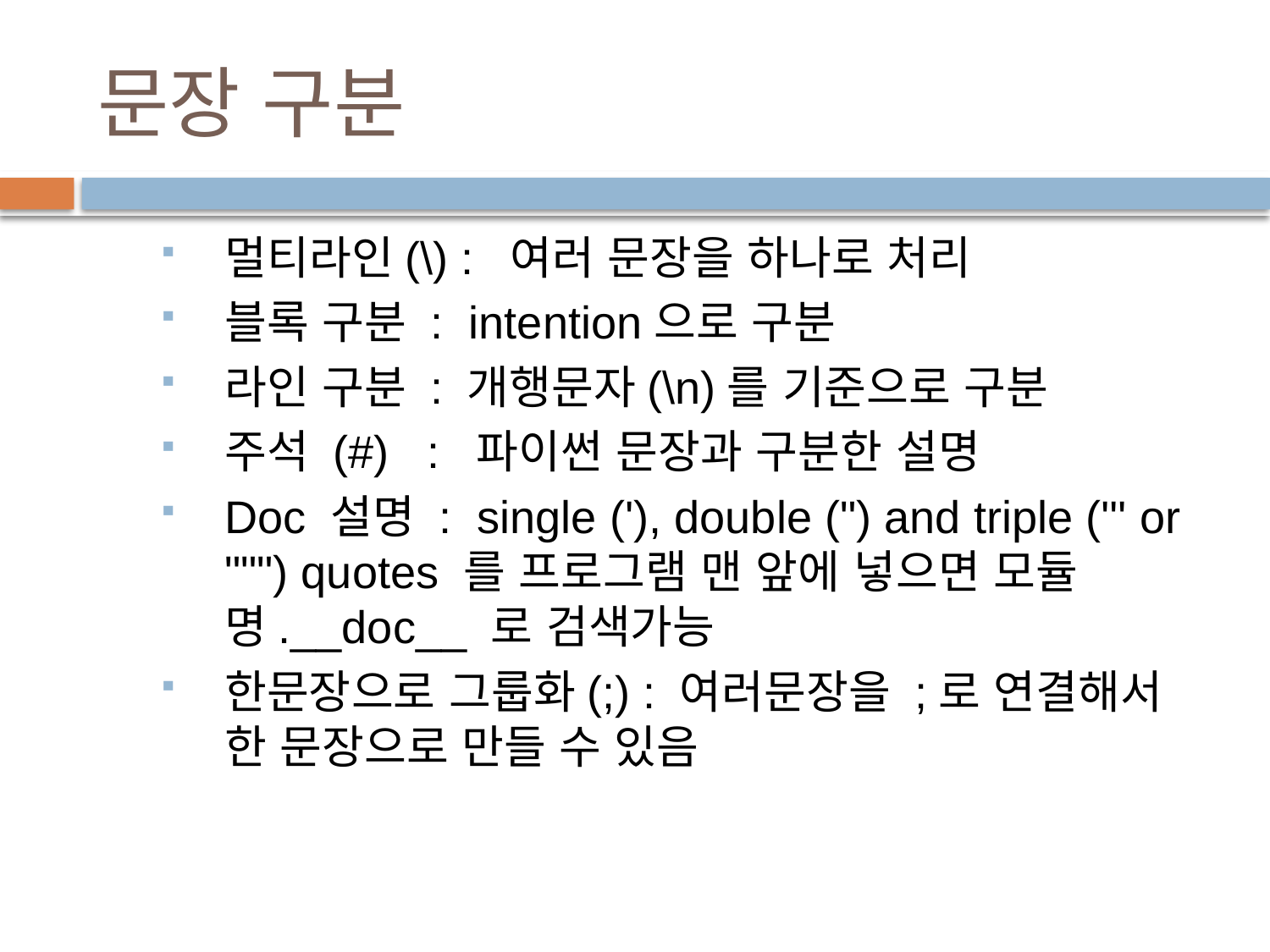

# 문장 구분
멀티라인(\) :  여러 문장을 하나로 처리
블록 구분 :  intention으로 구분
라인 구분 : 개행문자(\n)를 기준으로 구분
주석 (#)   :  파이썬 문장과 구분한 설명
Doc 설명 :  single ('), double (") and triple (''' or """) quotes 를 프로그램 맨 앞에 넣으면 모듈명.__doc__ 로 검색가능
한문장으로 그룹화(;) : 여러문장을 ;로 연결해서 한 문장으로 만들 수 있음